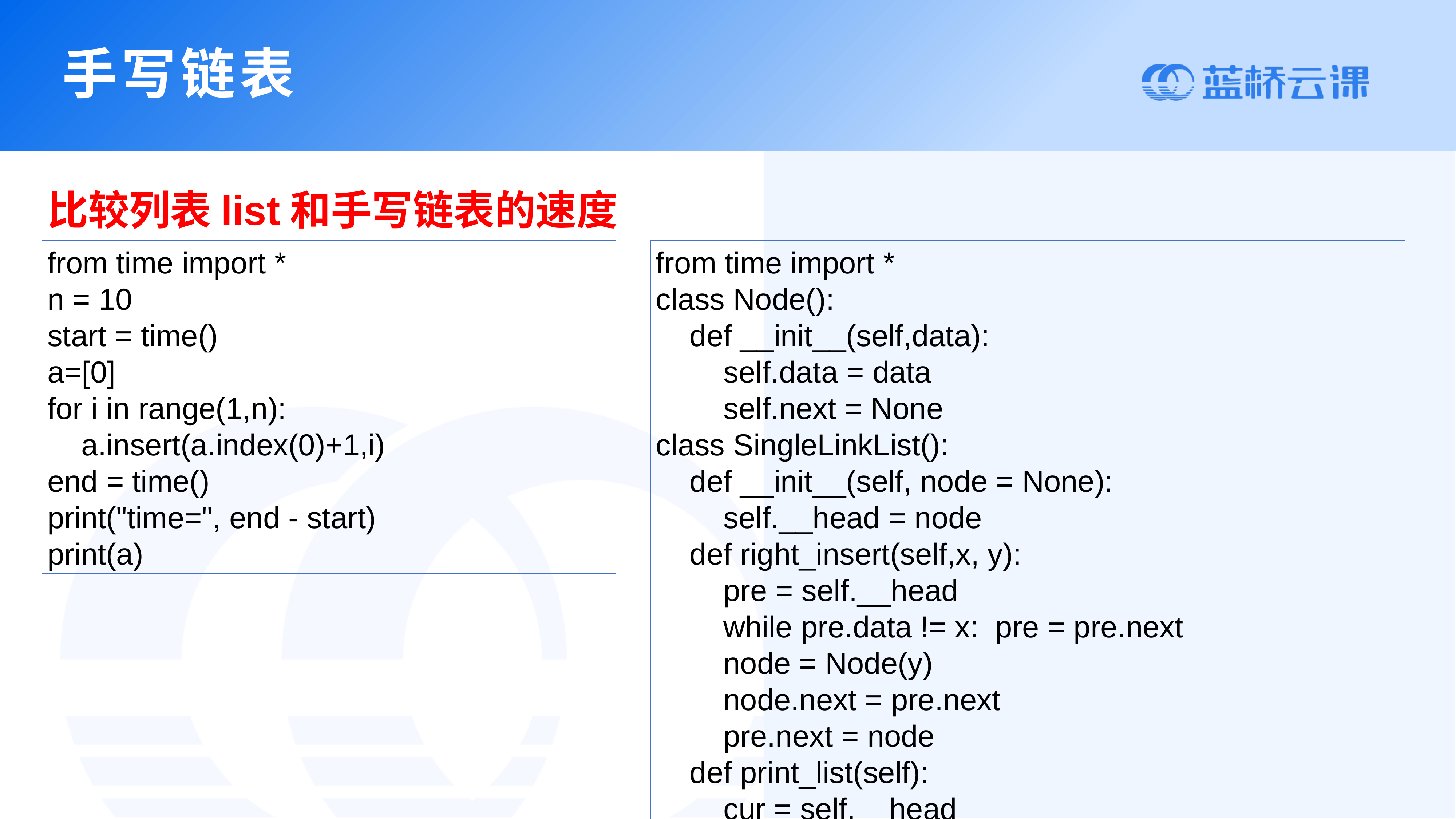

手写链表
比较列表list和手写链表的速度
from time import *
n = 10
start = time()
a=[0]
for i in range(1,n):
    a.insert(a.index(0)+1,i)
end = time()
print("time=", end - start)
print(a)
from time import *
class Node():
    def __init__(self,data):
        self.data = data
        self.next = None
class SingleLinkList():
    def __init__(self, node = None):
        self.__head = node
    def right_insert(self,x, y):
        pre = self.__head
        while pre.data != x:  pre = pre.next
        node = Node(y)
        node.next = pre.next
        pre.next = node
    def print_list(self):
        cur = self.__head
        while cur != None:
            print(cur.data, end=' ')
            cur = cur.next
n = 10
start = time()
a = SingleLinkList(Node(0))
for i in range(1,n):
    a.right_insert(0,i)
end = time()
print("time=", end - start)
a.print_list()